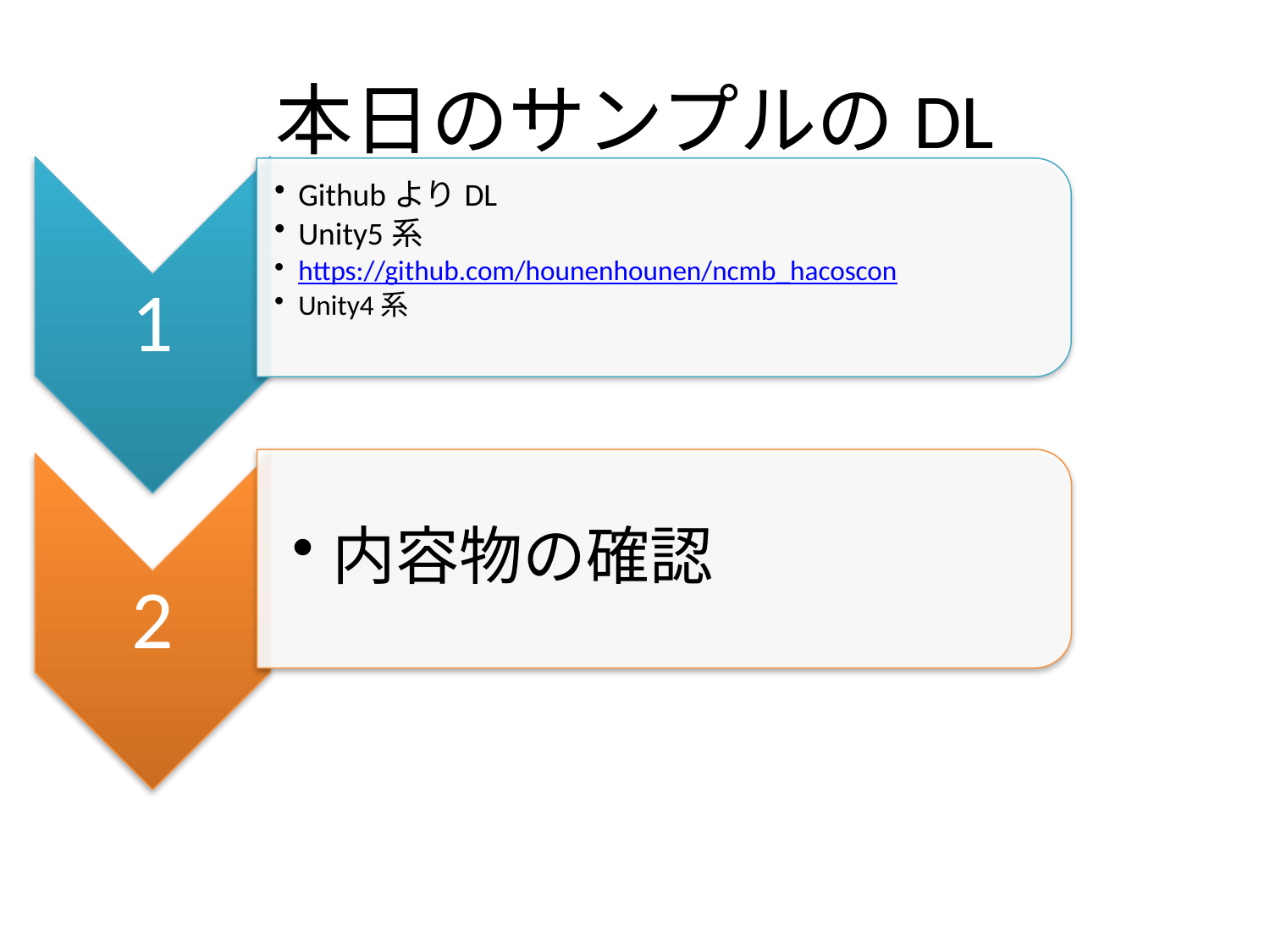

# 本日のサンプルのDL
1
GithubよりDL
Unity5系
https://github.com/hounenhounen/ncmb_hacoscon
Unity4系

2
内容物の確認